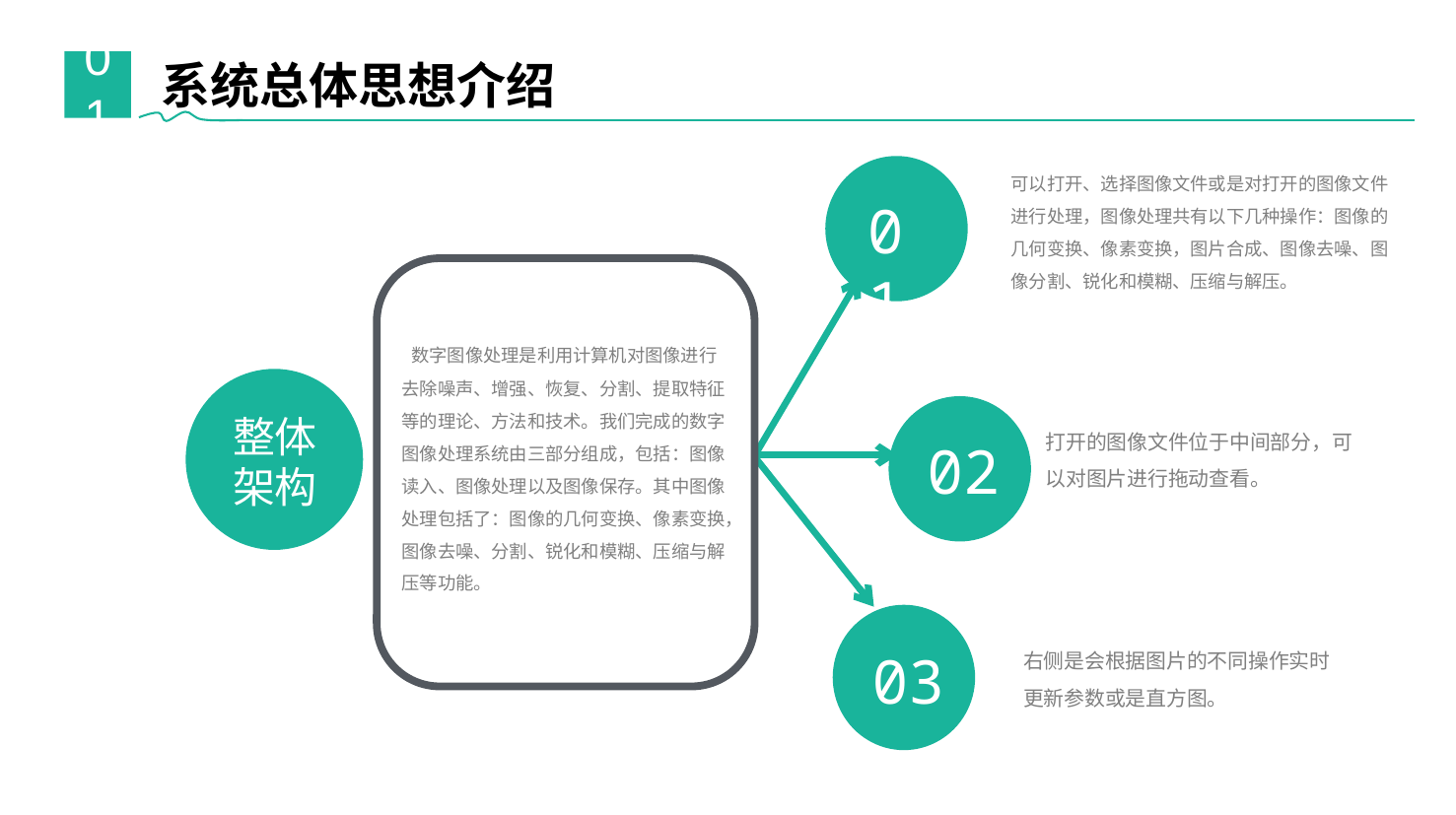

系统总体思想介绍
01

01
可以打开、选择图像文件或是对打开的图像文件进行处理，图像处理共有以下几种操作：图像的几何变换、像素变换，图片合成、图像去噪、图像分割、锐化和模糊、压缩与解压。

 数字图像处理是利用计算机对图像进行去除噪声、增强、恢复、分割、提取特征等的理论、方法和技术。我们完成的数字图像处理系统由三部分组成，包括：图像读入、图像处理以及图像保存。其中图像处理包括了：图像的几何变换、像素变换，图像去噪、分割、锐化和模糊、压缩与解压等功能。

整体架构

02
打开的图像文件位于中间部分，可以对图片进行拖动查看。

03
右侧是会根据图片的不同操作实时更新参数或是直方图。